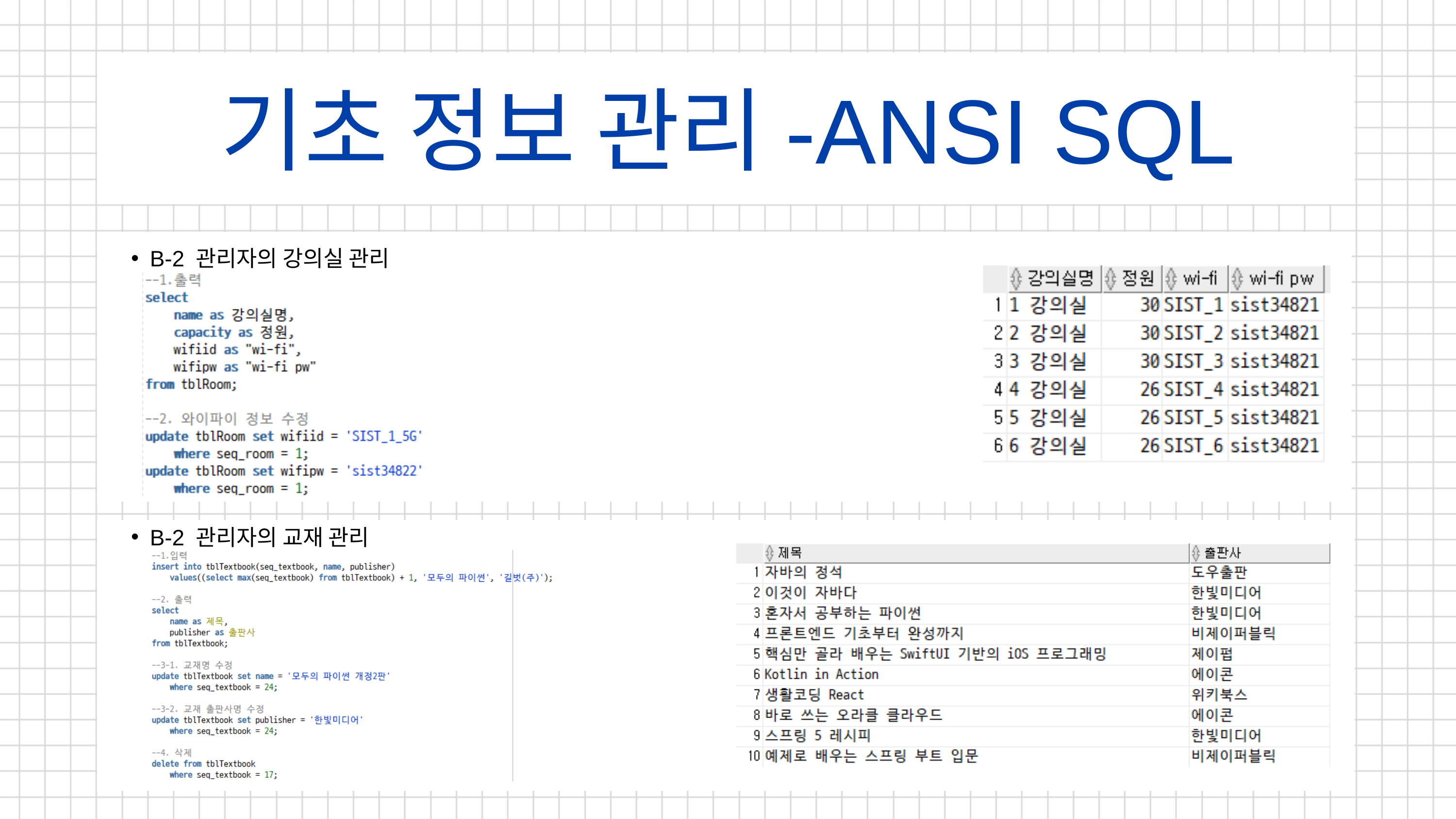

기초 정보 관리-ANSI SQL

B-2 관리자의 강의실 관리

B-2 관리자의 교재 관리